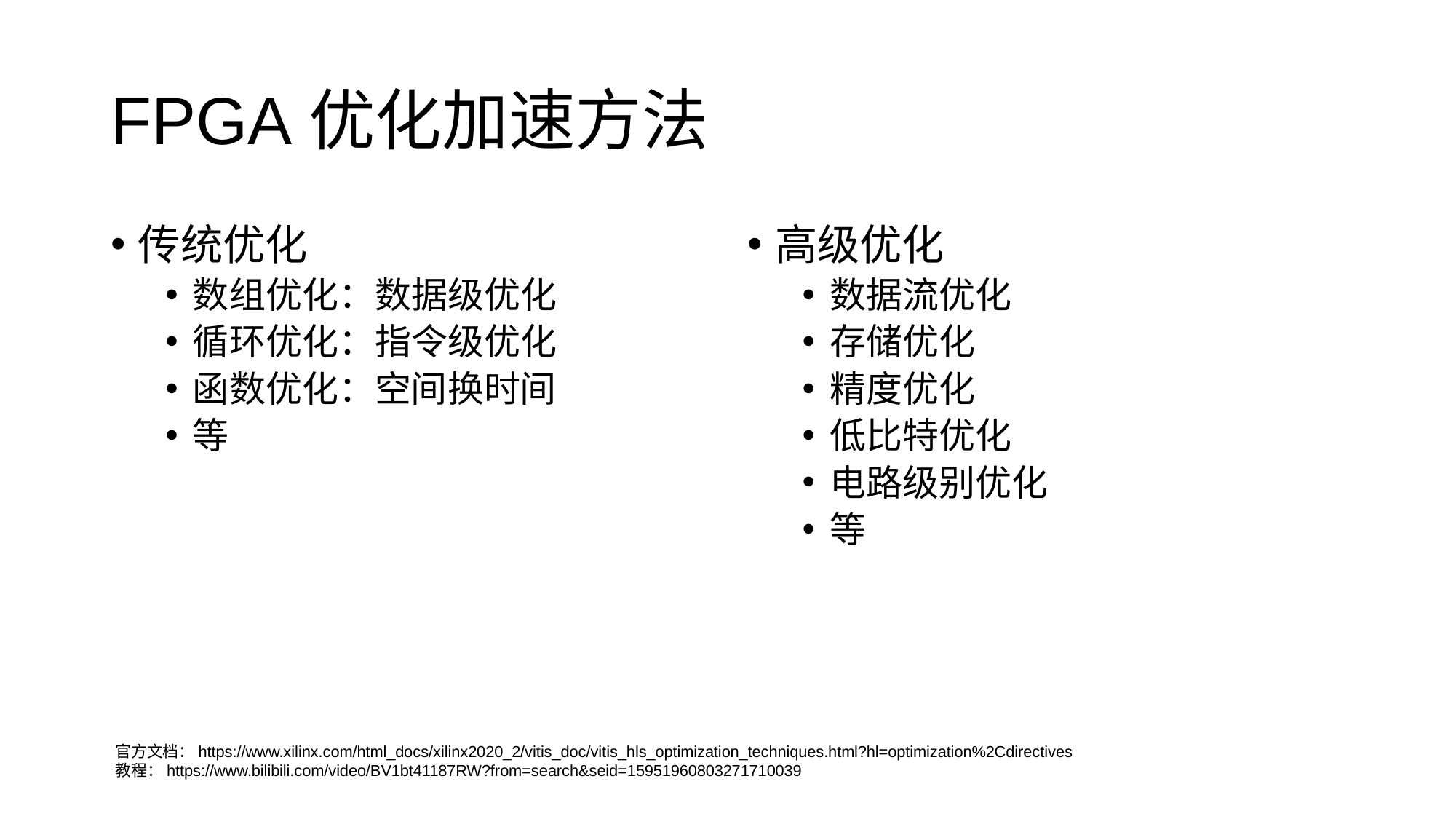

# FPGA优化加速方法
传统优化
数组优化：数据级优化
循环优化：指令级优化
函数优化：空间换时间
等
高级优化
数据流优化
存储优化
精度优化
低比特优化
电路级别优化
等
官方文档：https://www.xilinx.com/html_docs/xilinx2020_2/vitis_doc/vitis_hls_optimization_techniques.html?hl=optimization%2Cdirectives
教程：https://www.bilibili.com/video/BV1bt41187RW?from=search&seid=15951960803271710039